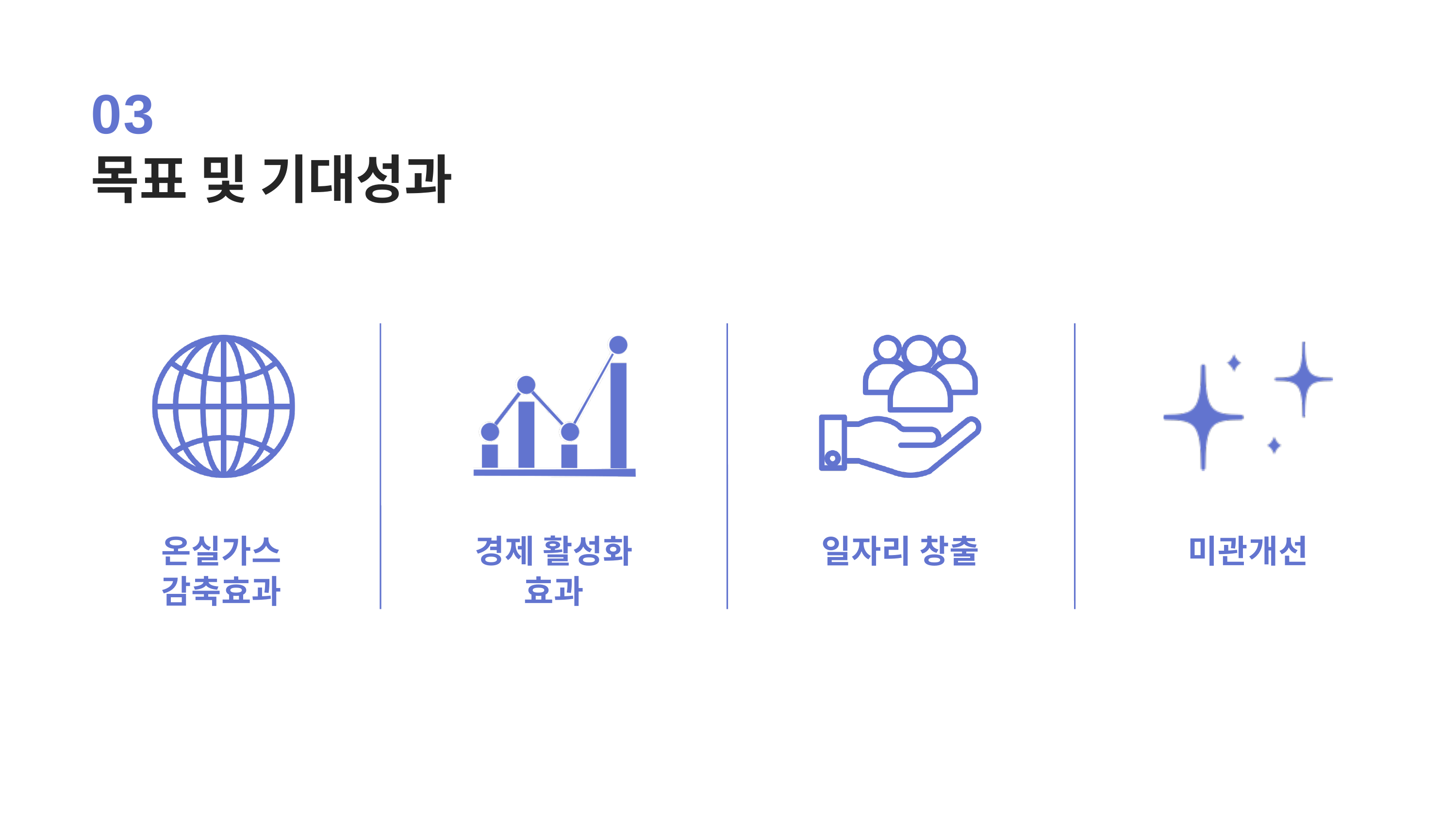

03
목표 및 기대성과

온실가스
감축효과
경제 활성화
효과
일자리 창출
미관개선